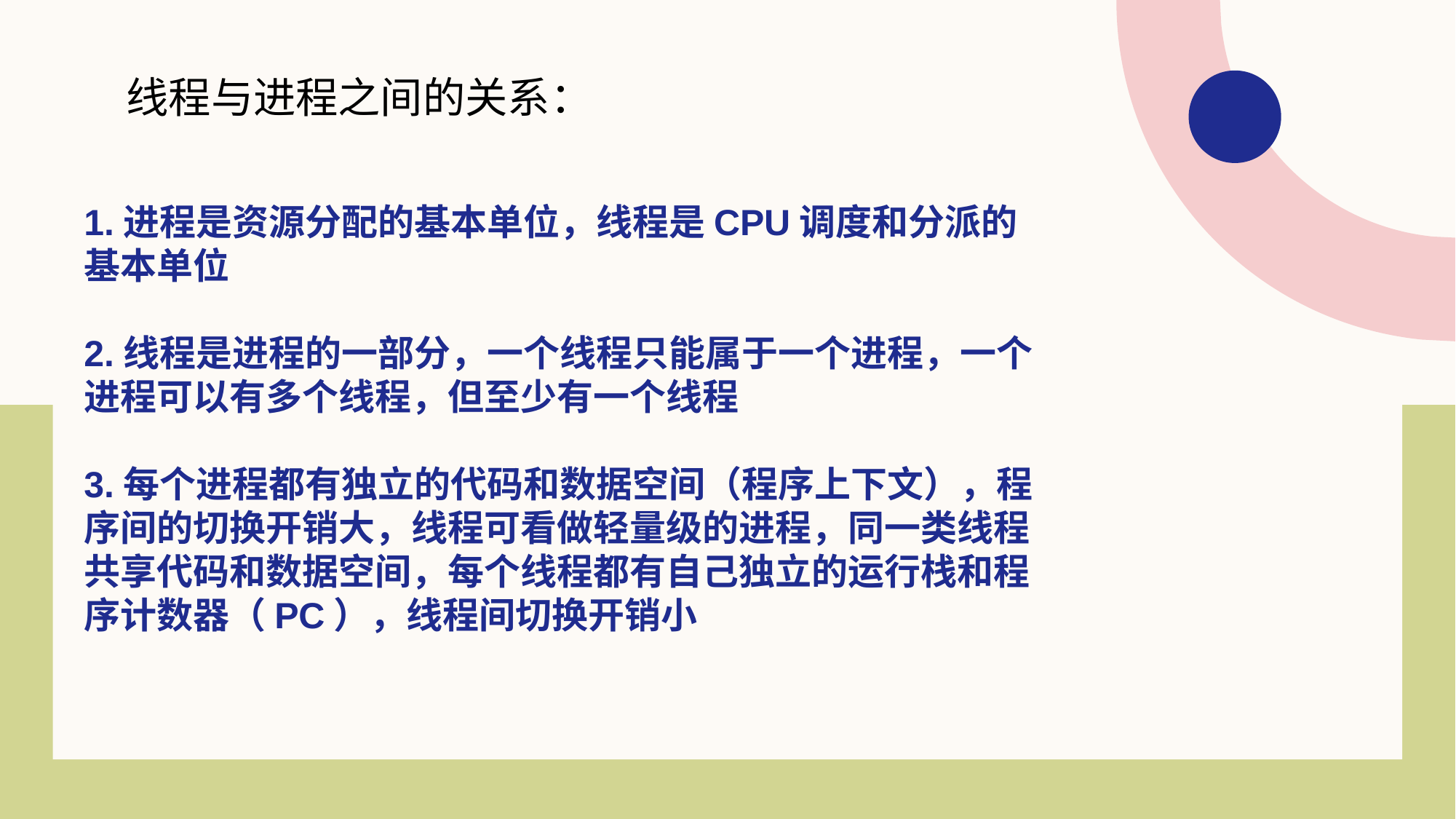

线程与进程之间的关系：
# 1.进程是资源分配的基本单位，线程是CPU调度和分派的基本单位 2.线程是进程的一部分，一个线程只能属于一个进程，一个进程可以有多个线程，但至少有一个线程 3.每个进程都有独立的代码和数据空间（程序上下文），程序间的切换开销大，线程可看做轻量级的进程，同一类线程共享代码和数据空间，每个线程都有自己独立的运行栈和程序计数器（PC），线程间切换开销小